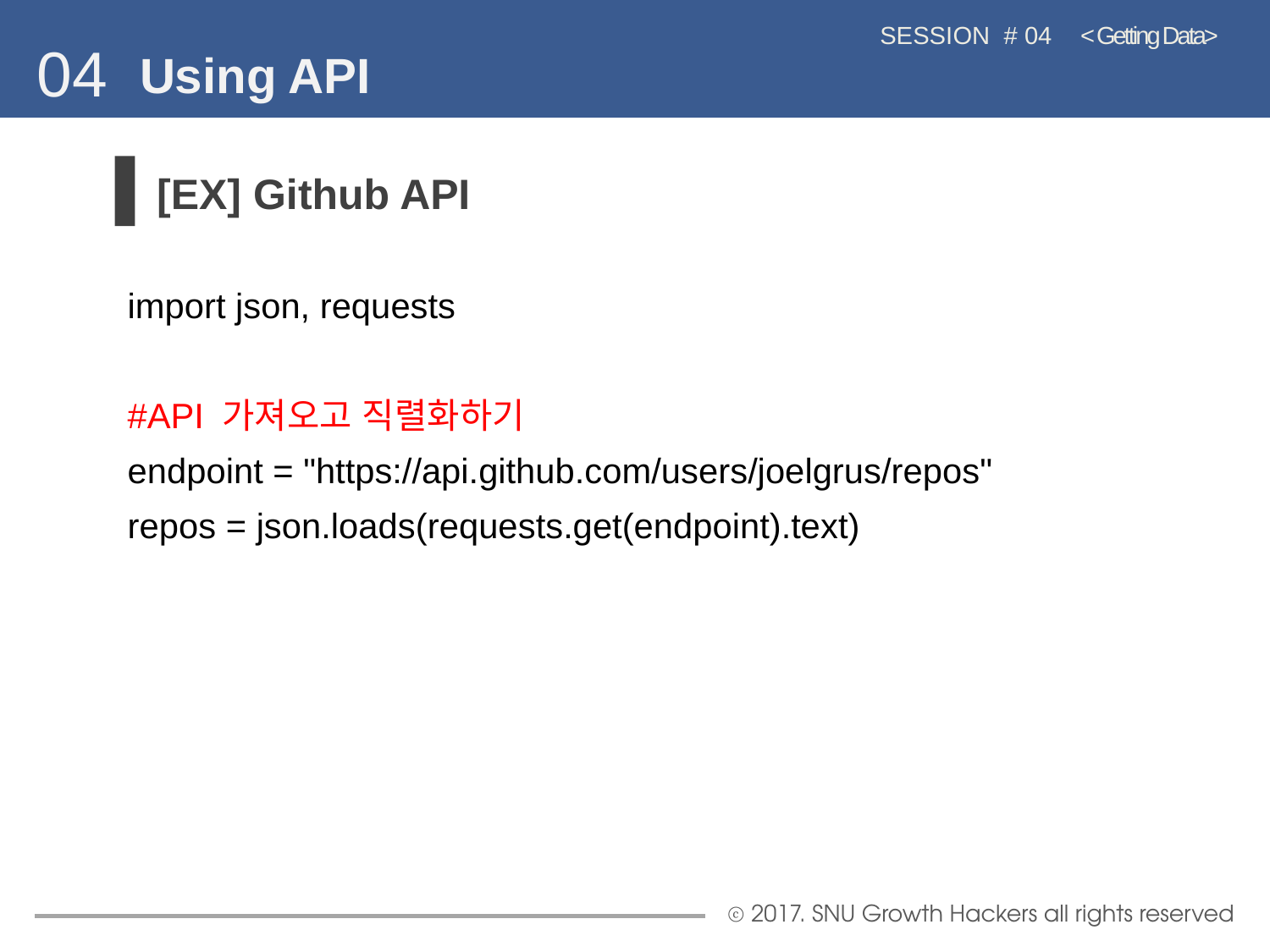

SESSION  # 04    < Getting Data>
04
Using API

[EX] Github API
import json, requests

#API 가져오고 직렬화하기
endpoint = "https://api.github.com/users/joelgrus/repos"
repos = json.loads(requests.get(endpoint).text)

ⓒ 2017. SNU Growth Hackers all rights reserved